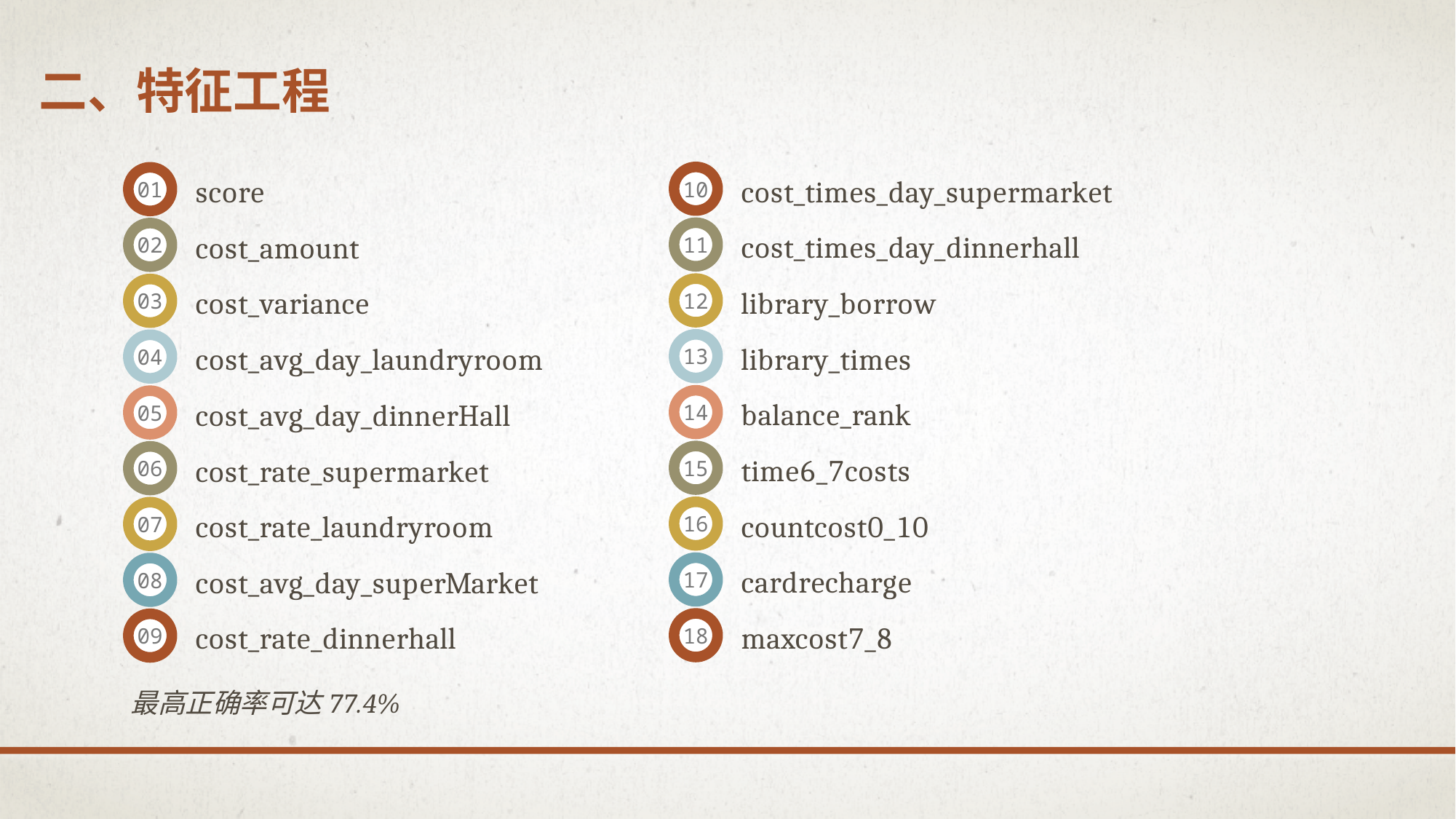

# 二、特征工程
cost_times_day_supermarket
10
score
01
cost_times_day_dinnerhall
11
cost_amount
02
library_borrow
cost_variance
12
03
library_times
13
cost_avg_day_laundryroom
04
balance_rank
cost_avg_day_dinnerHall
14
05
time6_7costs
15
cost_rate_supermarket
06
countcost0_10
16
cost_rate_laundryroom
07
cardrecharge
cost_avg_day_superMarket
17
08
maxcost7_8
18
cost_rate_dinnerhall
09
最高正确率可达77.4%